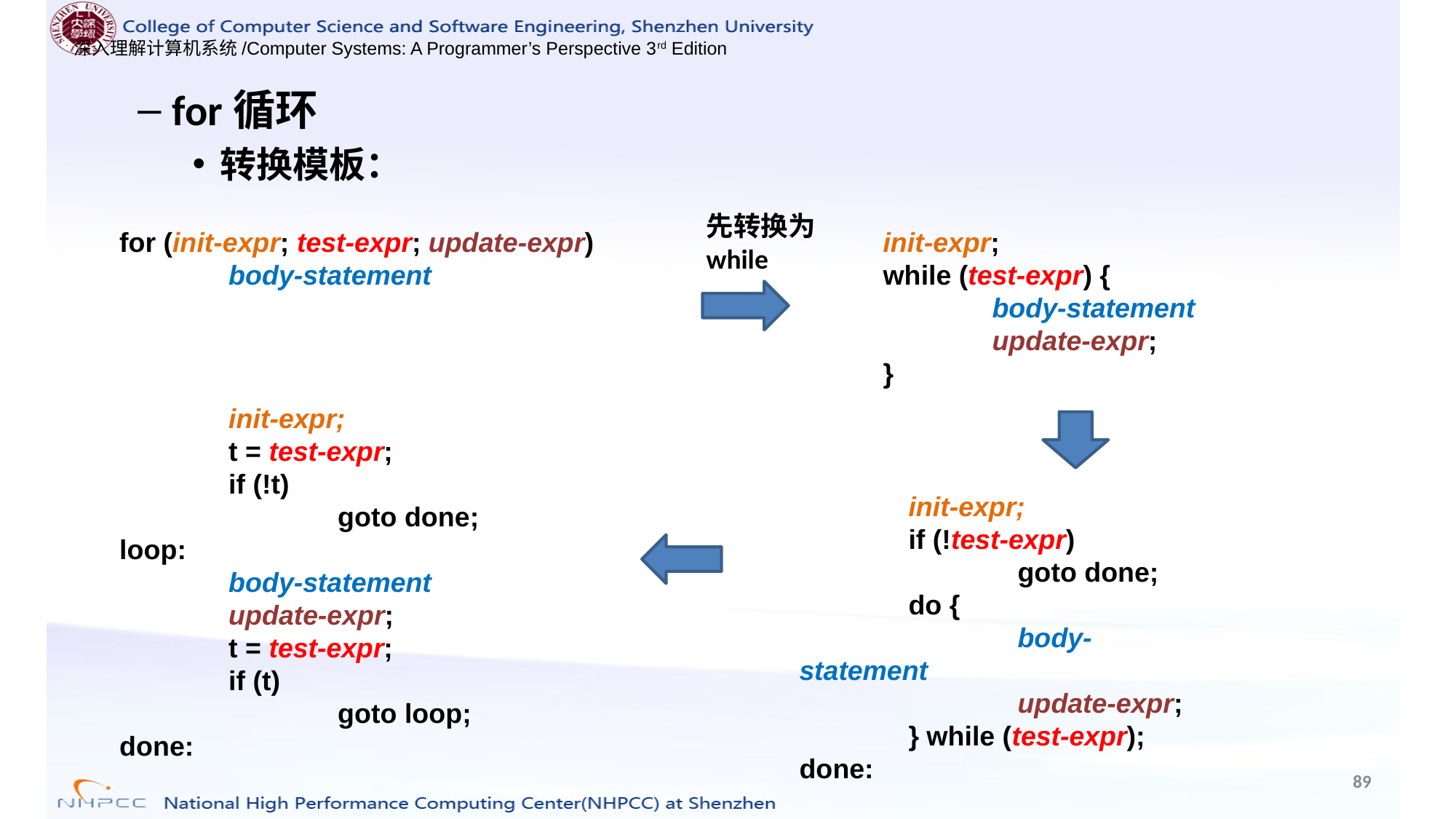

for循环
转换模板：
先转换为while
for (init-expr; test-expr; update-expr)
	body-statement
init-expr;
while (test-expr) {
	body-statement
	update-expr;
}

	init-expr;
	t = test-expr;
	if (!t)
		goto done;
loop:
	body-statement
	update-expr;
	t = test-expr;
	if (t)
		goto loop;
done:

	init-expr;
	if (!test-expr)
		goto done;
	do {
		body-statement
		update-expr;
	} while (test-expr);
done:

89